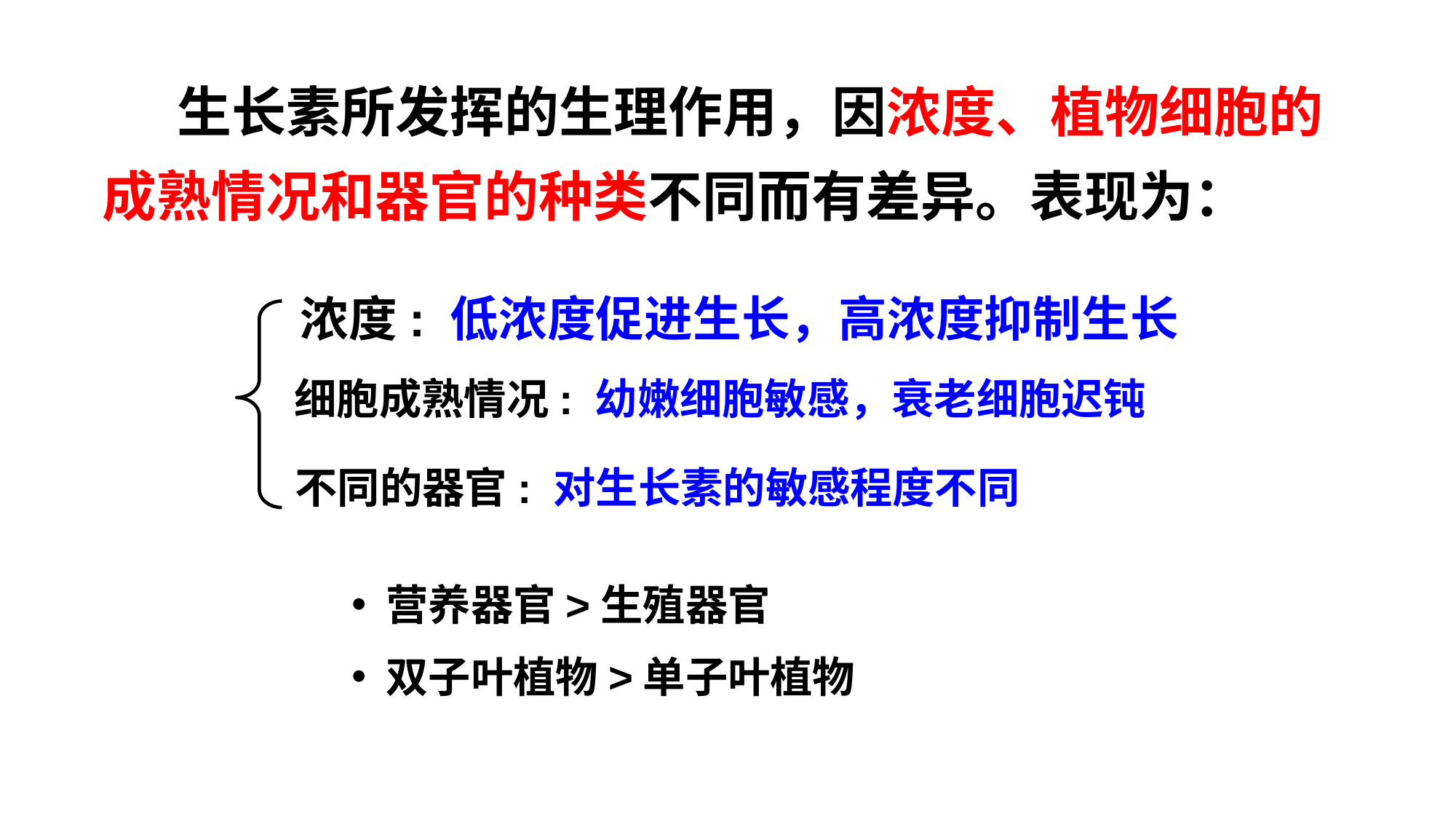

生长素所发挥的生理作用，因浓度、植物细胞的成熟情况和器官的种类不同而有差异。表现为：
浓度: 低浓度促进生长，高浓度抑制生长

细胞成熟情况: 幼嫩细胞敏感，衰老细胞迟钝
不同的器官: 对生长素的敏感程度不同
 营养器官>生殖器官
 双子叶植物>单子叶植物